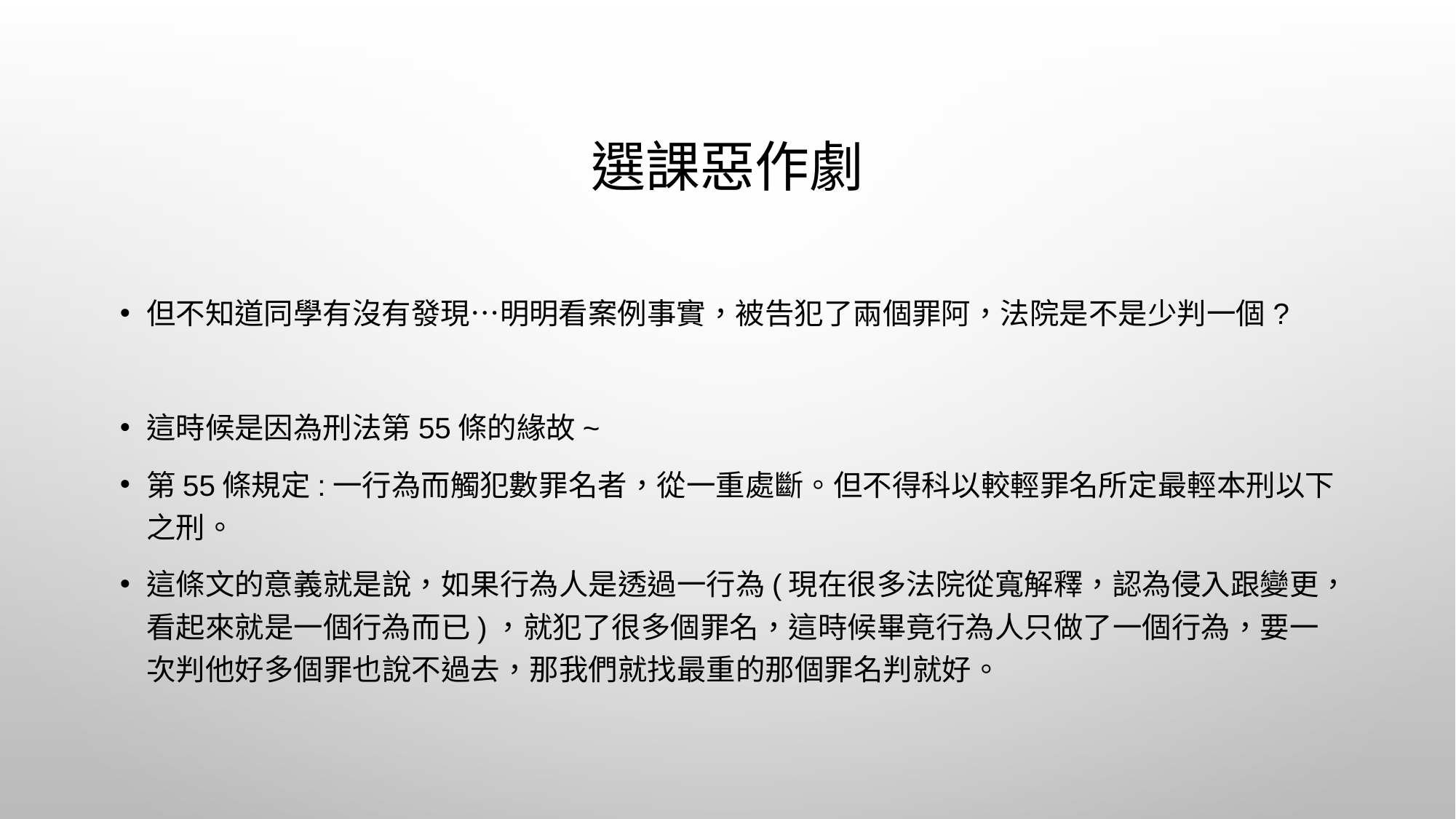

# 選課惡作劇
但不知道同學有沒有發現…明明看案例事實，被告犯了兩個罪阿，法院是不是少判一個?

這時候是因為刑法第55條的緣故~
第55條規定:一行為而觸犯數罪名者，從一重處斷。但不得科以較輕罪名所定最輕本刑以下之刑。
這條文的意義就是說，如果行為人是透過一行為(現在很多法院從寬解釋，認為侵入跟變更，看起來就是一個行為而已)，就犯了很多個罪名，這時候畢竟行為人只做了一個行為，要一次判他好多個罪也說不過去，那我們就找最重的那個罪名判就好。